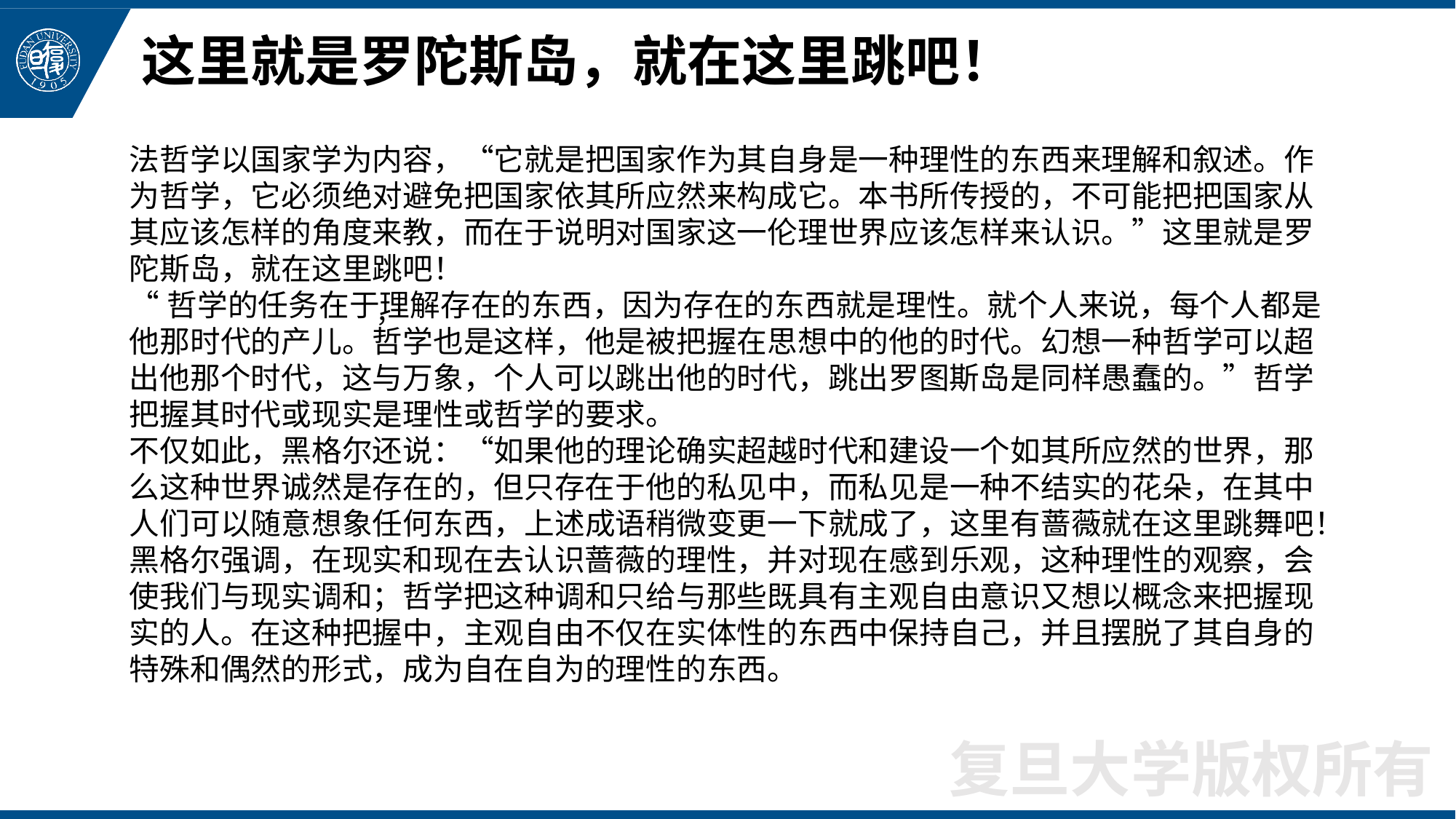

# 这里就是罗陀斯岛，就在这里跳吧！
法哲学以国家学为内容，“它就是把国家作为其自身是一种理性的东西来理解和叙述。作为哲学，它必须绝对避免把国家依其所应然来构成它。本书所传授的，不可能把把国家从其应该怎样的角度来教，而在于说明对国家这一伦理世界应该怎样来认识。”这里就是罗陀斯岛，就在这里跳吧！
“哲学的任务在于理解存在的东西，因为存在的东西就是理性。就个人来说，每个人都是他那时代的产儿。哲学也是这样，他是被把握在思想中的他的时代。幻想一种哲学可以超出他那个时代，这与万象，个人可以跳出他的时代，跳出罗图斯岛是同样愚蠢的。”哲学把握其时代或现实是理性或哲学的要求。
不仅如此，黑格尔还说：“如果他的理论确实超越时代和建设一个如其所应然的世界，那么这种世界诚然是存在的，但只存在于他的私见中，而私见是一种不结实的花朵，在其中人们可以随意想象任何东西，上述成语稍微变更一下就成了，这里有蔷薇就在这里跳舞吧！黑格尔强调，在现实和现在去认识蔷薇的理性，并对现在感到乐观，这种理性的观察，会使我们与现实调和；哲学把这种调和只给与那些既具有主观自由意识又想以概念来把握现实的人。在这种把握中，主观自由不仅在实体性的东西中保持自己，并且摆脱了其自身的特殊和偶然的形式，成为自在自为的理性的东西。
，